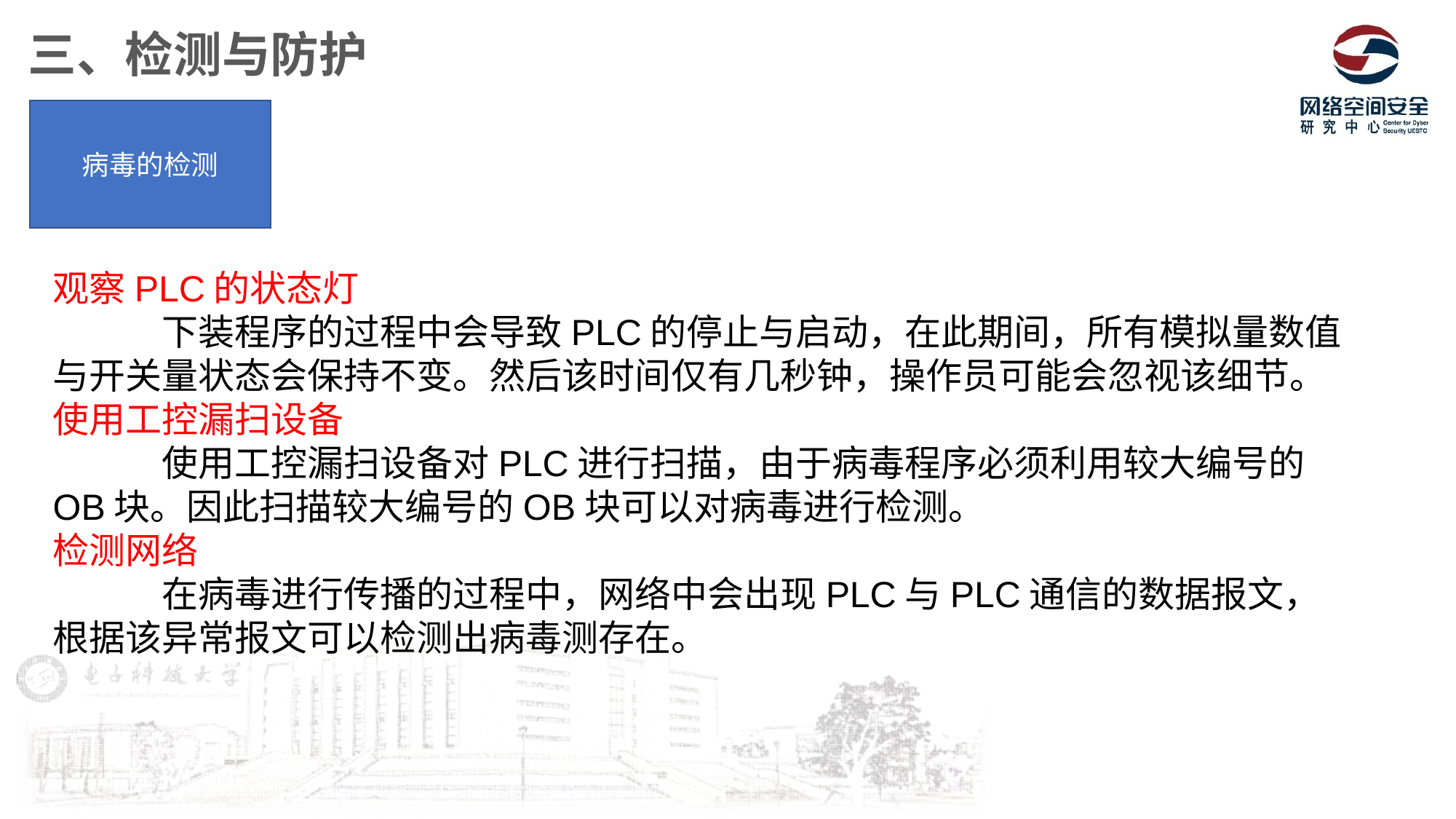

三、检测与防护
病毒的检测
观察PLC的状态灯
	下装程序的过程中会导致PLC的停止与启动，在此期间，所有模拟量数值与开关量状态会保持不变。然后该时间仅有几秒钟，操作员可能会忽视该细节。
使用工控漏扫设备
	使用工控漏扫设备对PLC进行扫描，由于病毒程序必须利用较大编号的OB块。因此扫描较大编号的OB块可以对病毒进行检测。
检测网络
	在病毒进行传播的过程中，网络中会出现PLC与PLC通信的数据报文，根据该异常报文可以检测出病毒测存在。